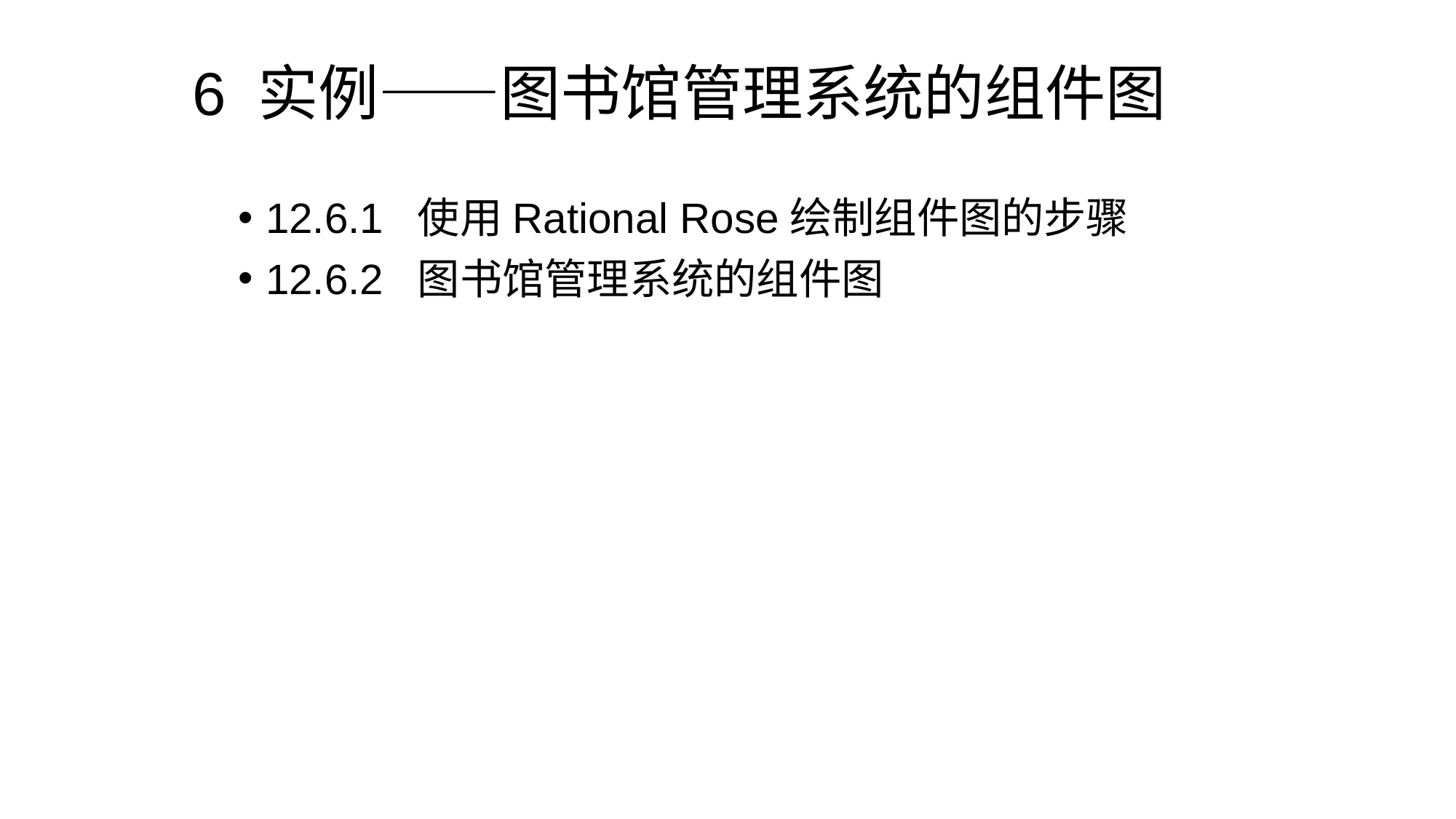

# 6 实例——图书馆管理系统的组件图
12.6.1  使用Rational Rose绘制组件图的步骤
12.6.2  图书馆管理系统的组件图